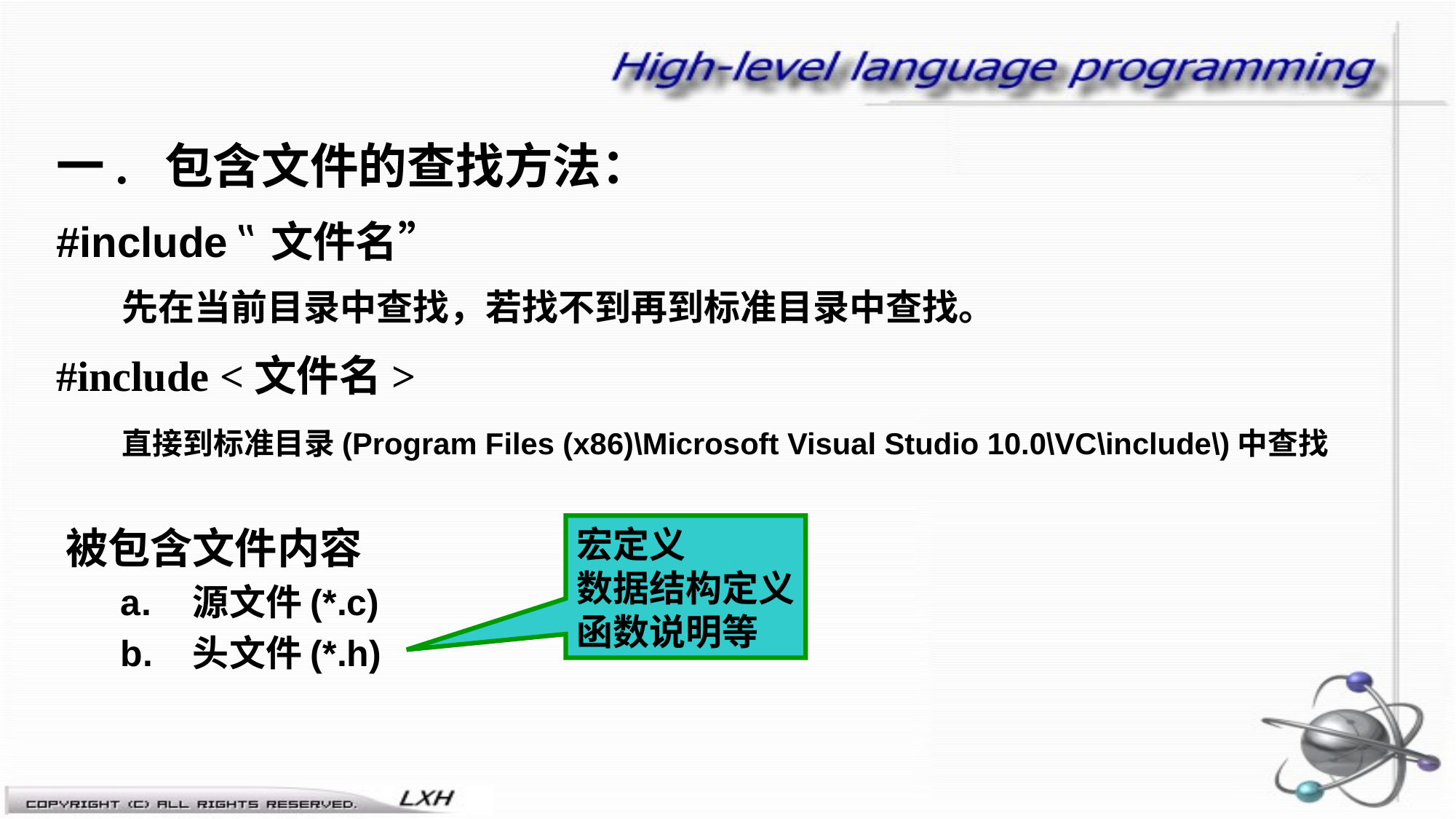

一.  包含文件的查找方法：
#include “文件名”
       先在当前目录中查找，若找不到再到标准目录中查找。
#include <文件名>
       直接到标准目录(Program Files (x86)\Microsoft Visual Studio 10.0\VC\include\)中查找
宏定义
数据结构定义
函数说明等
被包含文件内容
源文件(*.c)
头文件(*.h)